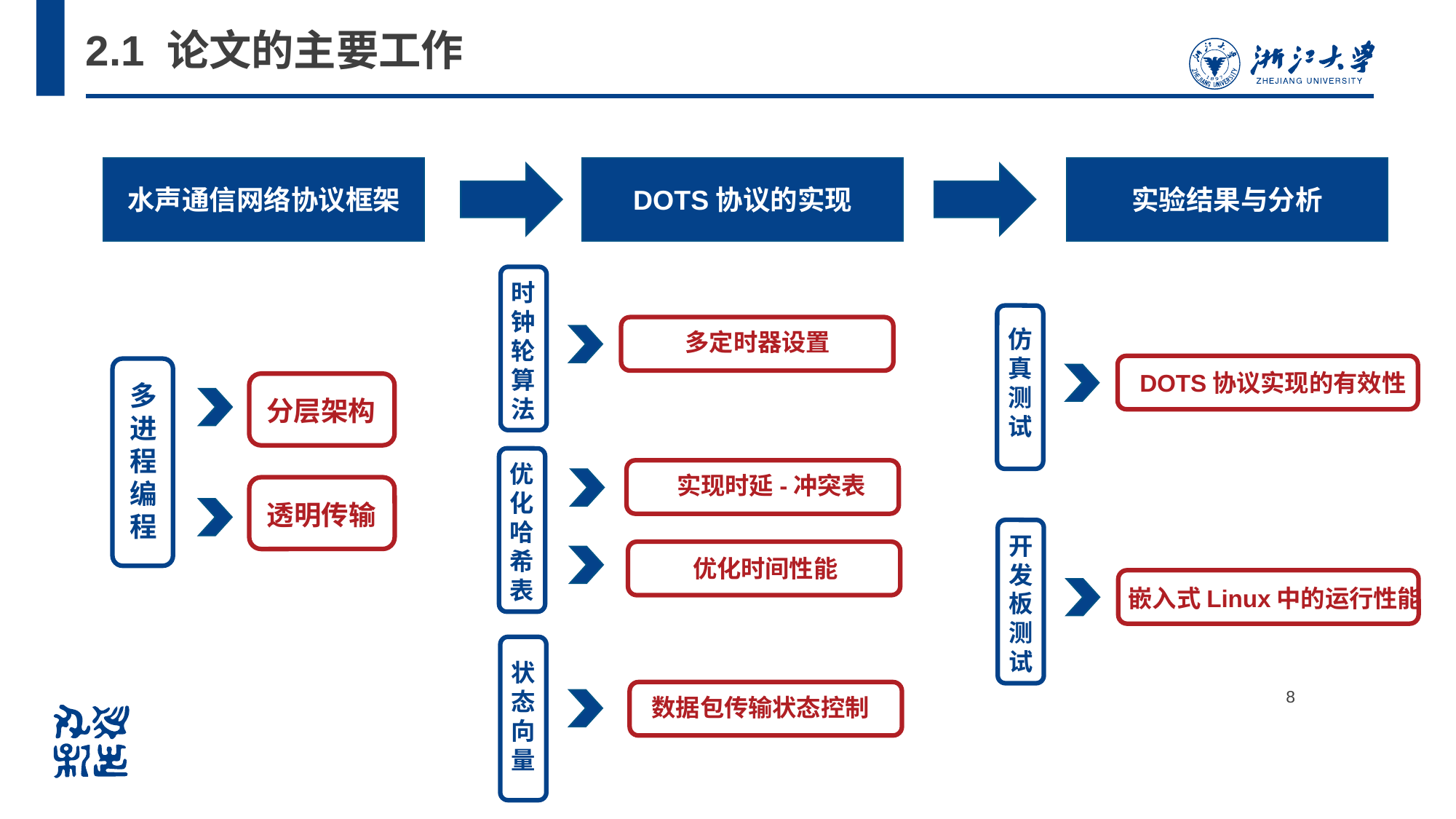

# 2.1 论文的主要工作
水声通信网络协议框架
实验结果与分析
DOTS协议的实现

时钟轮算法

仿真测试
多定时器设置

DOTS协议实现的有效性

多进程编程

分层架构

优化哈希表

实现时延-冲突表

透明传输

开发板测试

优化时间性能

嵌入式Linux中的运行性能

状态向量
8

数据包传输状态控制